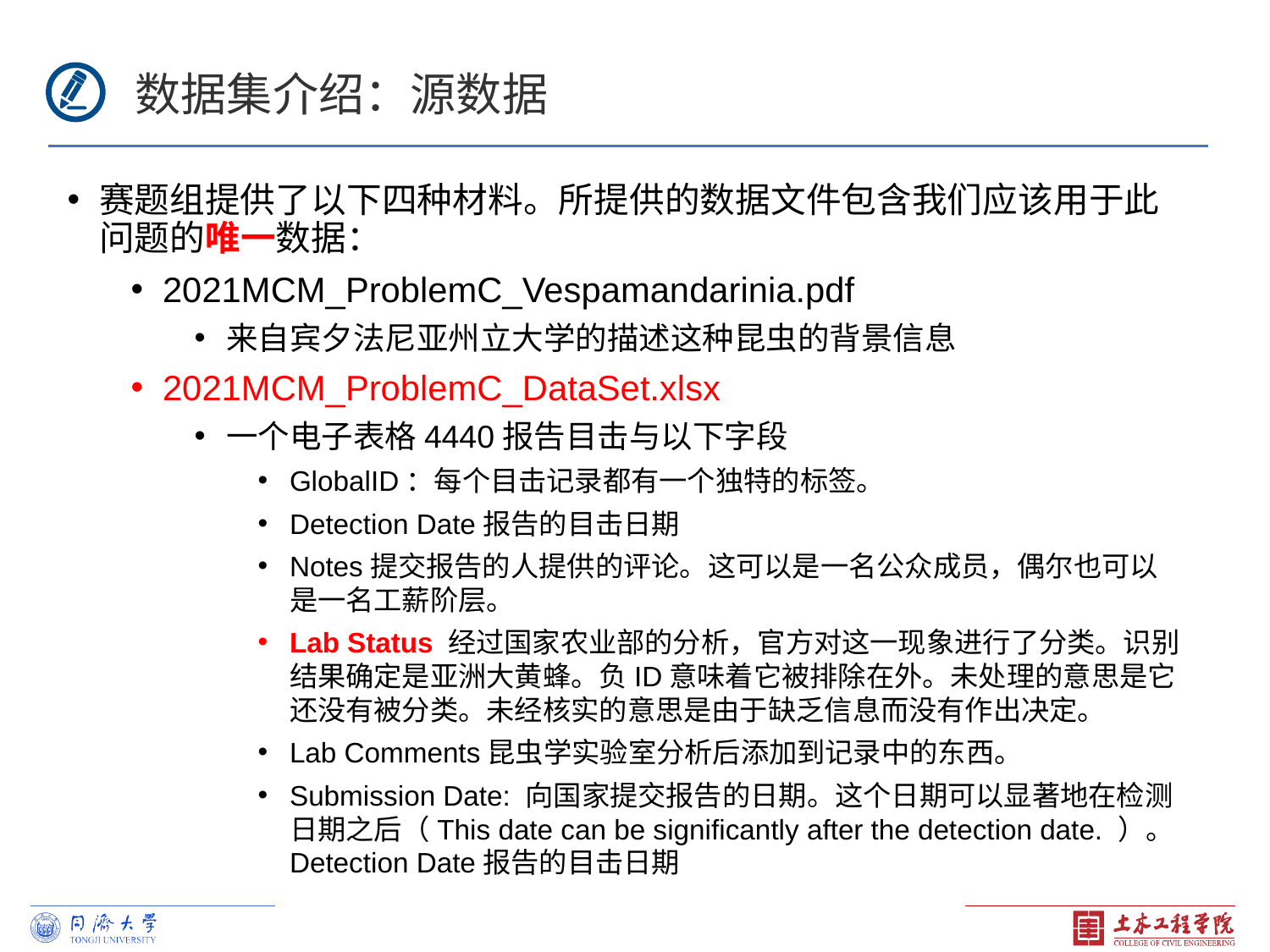

数据集介绍：源数据
赛题组提供了以下四种材料。所提供的数据文件包含我们应该用于此问题的唯一数据：
2021MCM_ProblemC_Vespamandarinia.pdf
来自宾夕法尼亚州立大学的描述这种昆虫的背景信息
2021MCM_ProblemC_DataSet.xlsx
一个电子表格4440报告目击与以下字段
GlobalID：每个目击记录都有一个独特的标签。
Detection Date报告的目击日期
Notes提交报告的人提供的评论。这可以是一名公众成员，偶尔也可以是一名工薪阶层。
Lab Status 经过国家农业部的分析，官方对这一现象进行了分类。识别结果确定是亚洲大黄蜂。负ID意味着它被排除在外。未处理的意思是它还没有被分类。未经核实的意思是由于缺乏信息而没有作出决定。
Lab Comments昆虫学实验室分析后添加到记录中的东西。
Submission Date: 向国家提交报告的日期。这个日期可以显著地在检测日期之后（This date can be significantly after the detection date. ）。Detection Date报告的目击日期